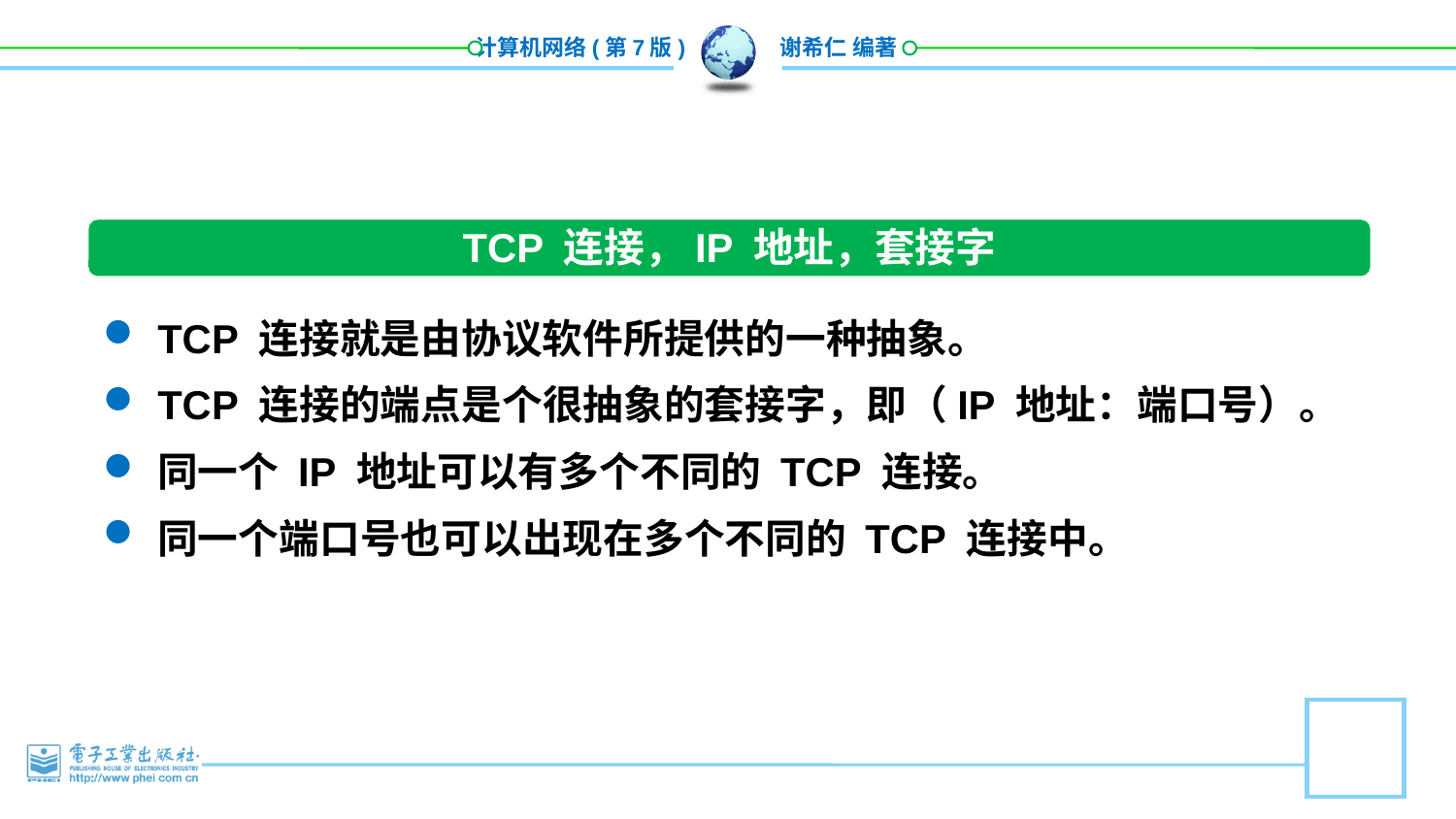

TCP 连接，IP 地址，套接字

TCP 连接就是由协议软件所提供的一种抽象。
TCP 连接的端点是个很抽象的套接字，即（IP 地址：端口号）。
同一个 IP 地址可以有多个不同的 TCP 连接。
同一个端口号也可以出现在多个不同的 TCP 连接中。